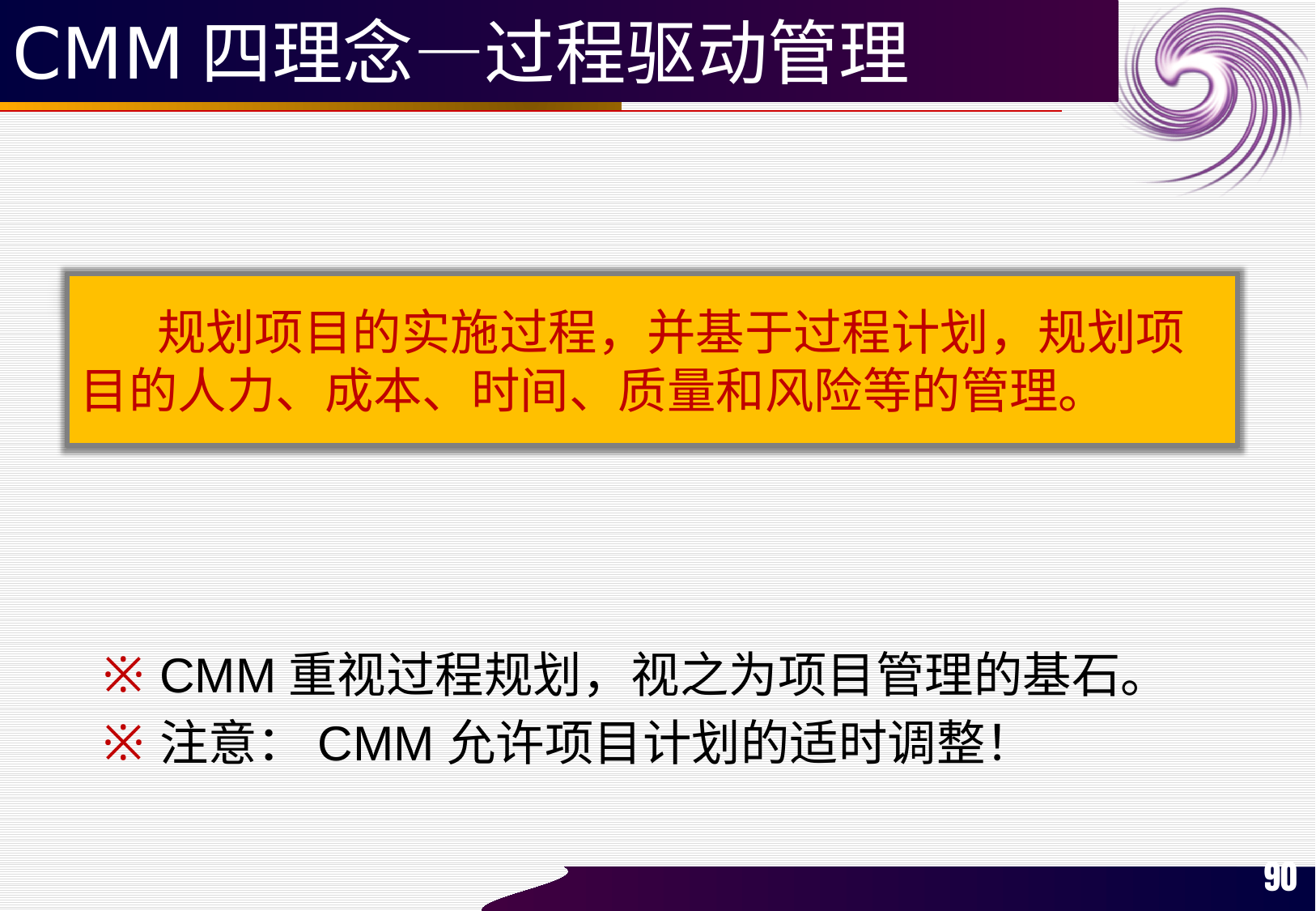

# CMM四理念—过程驱动管理
      规划项目的实施过程，并基于过程计划，规划项目的人力、成本、时间、质量和风险等的管理。
CMM重视过程规划，视之为项目管理的基石。
注意：CMM允许项目计划的适时调整！
90